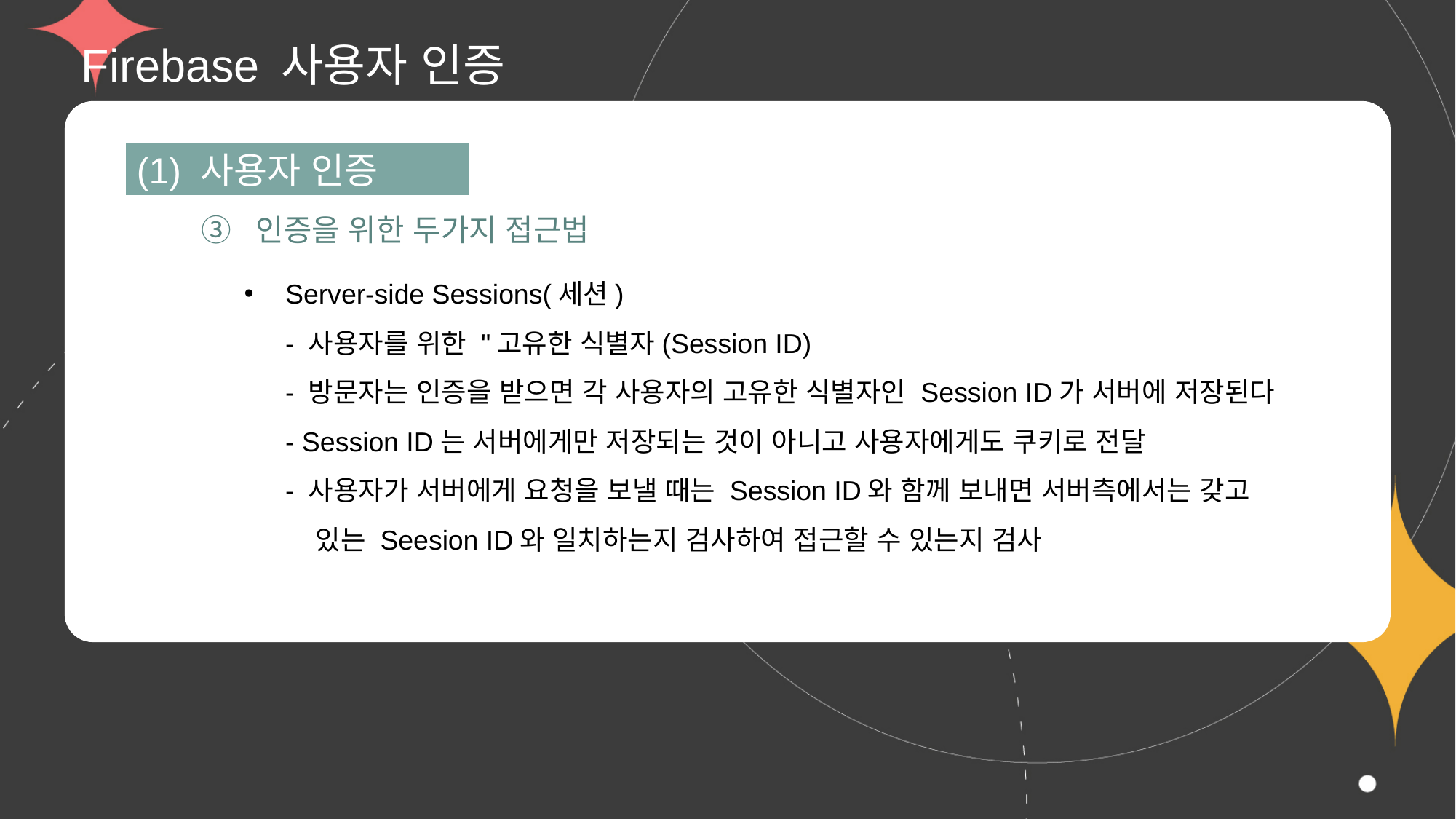

# Firebase 사용자 인증
(1) 사용자 인증
③  인증을 위한 두가지 접근법
Server-side Sessions(세션)
- 사용자를 위한 "고유한 식별자(Session ID)
- 방문자는 인증을 받으면 각 사용자의 고유한 식별자인 Session ID가 서버에 저장된다
- Session ID는 서버에게만 저장되는 것이 아니고 사용자에게도 쿠키로 전달
- 사용자가 서버에게 요청을 보낼 때는 Session ID와 함께 보내면 서버측에서는 갖고
    있는 Seesion ID와 일치하는지 검사하여 접근할 수 있는지 검사